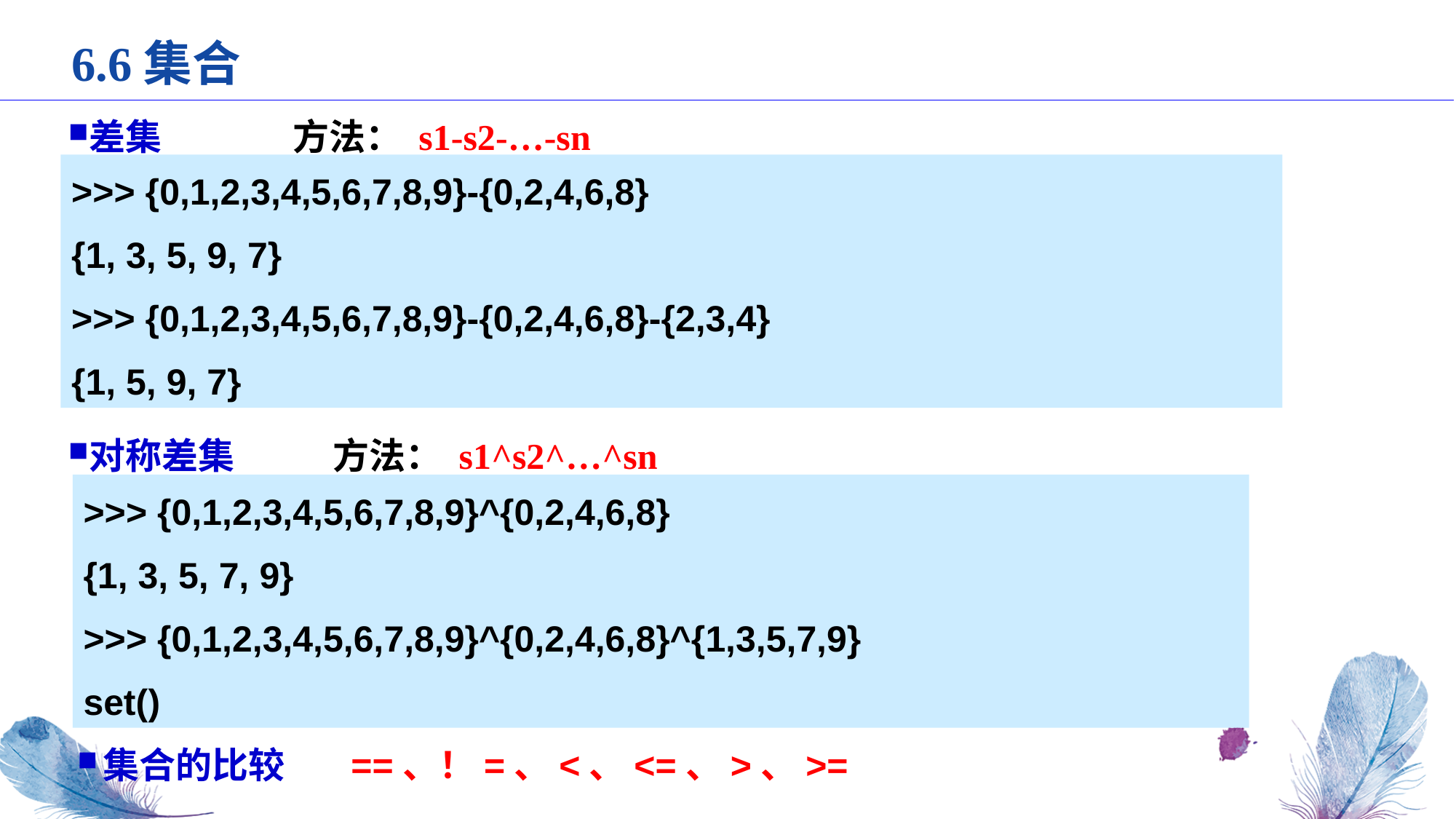

6.6集合
差集                方法： s1-s2-…-sn
>>> {0,1,2,3,4,5,6,7,8,9}-{0,2,4,6,8}
{1, 3, 5, 9, 7}
>>> {0,1,2,3,4,5,6,7,8,9}-{0,2,4,6,8}-{2,3,4}
{1, 5, 9, 7}
对称差集            方法： s1^s2^…^sn
>>> {0,1,2,3,4,5,6,7,8,9}^{0,2,4,6,8}
{1, 3, 5, 7, 9}
>>> {0,1,2,3,4,5,6,7,8,9}^{0,2,4,6,8}^{1,3,5,7,9}
set()
集合的比较       ==、！=、<、<=、>、>=